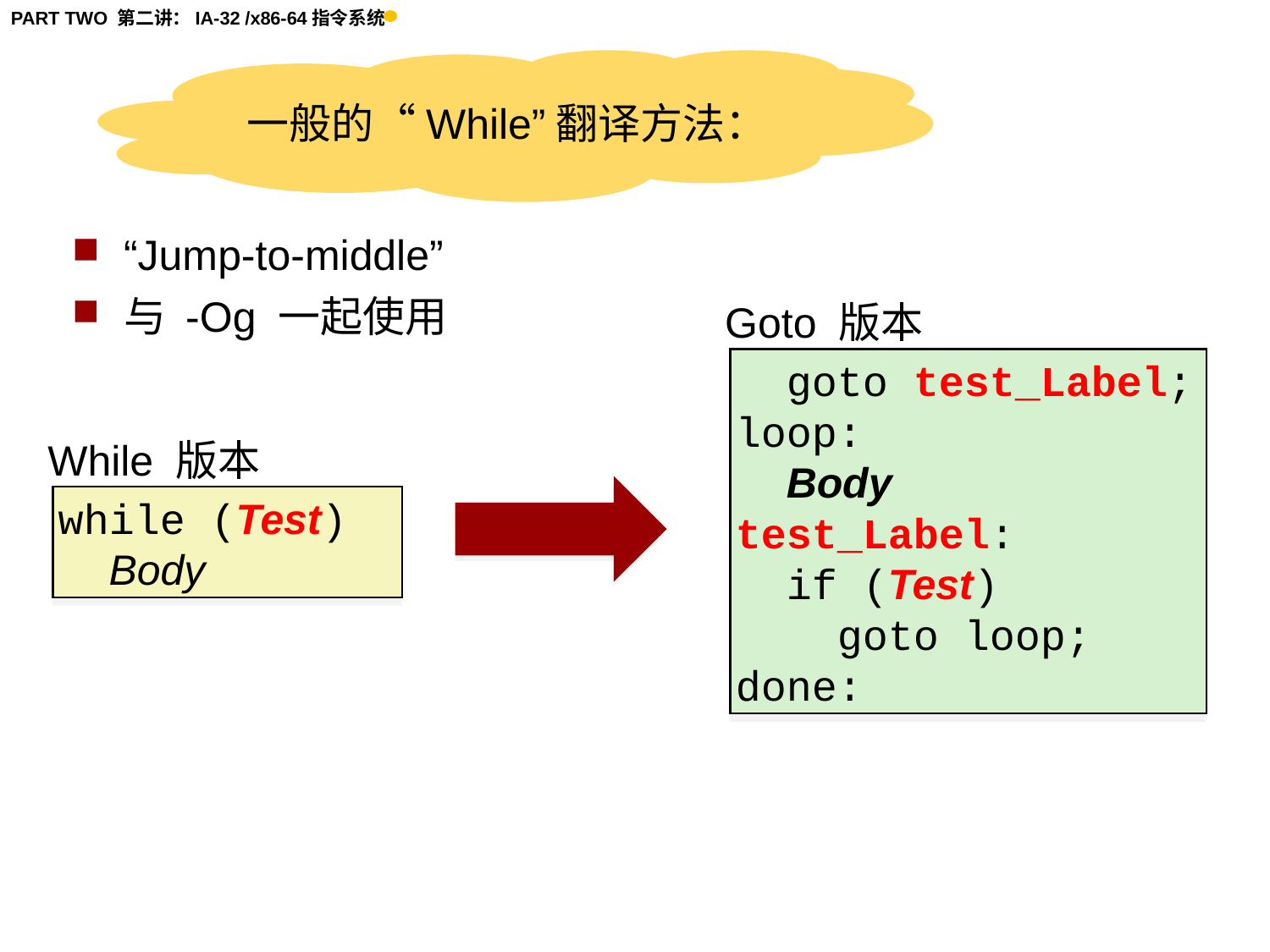

PART TWO 第二讲：IA-32 /x86-64指令系统

一般的“While”翻译方法：
“Jump-to-middle”
与 -Og 一起使用
Goto 版本
  goto test_Label;
loop:
  Body
test_Label:
  if (Test)
    goto loop;
done:

While 版本
while (Test)
  Body